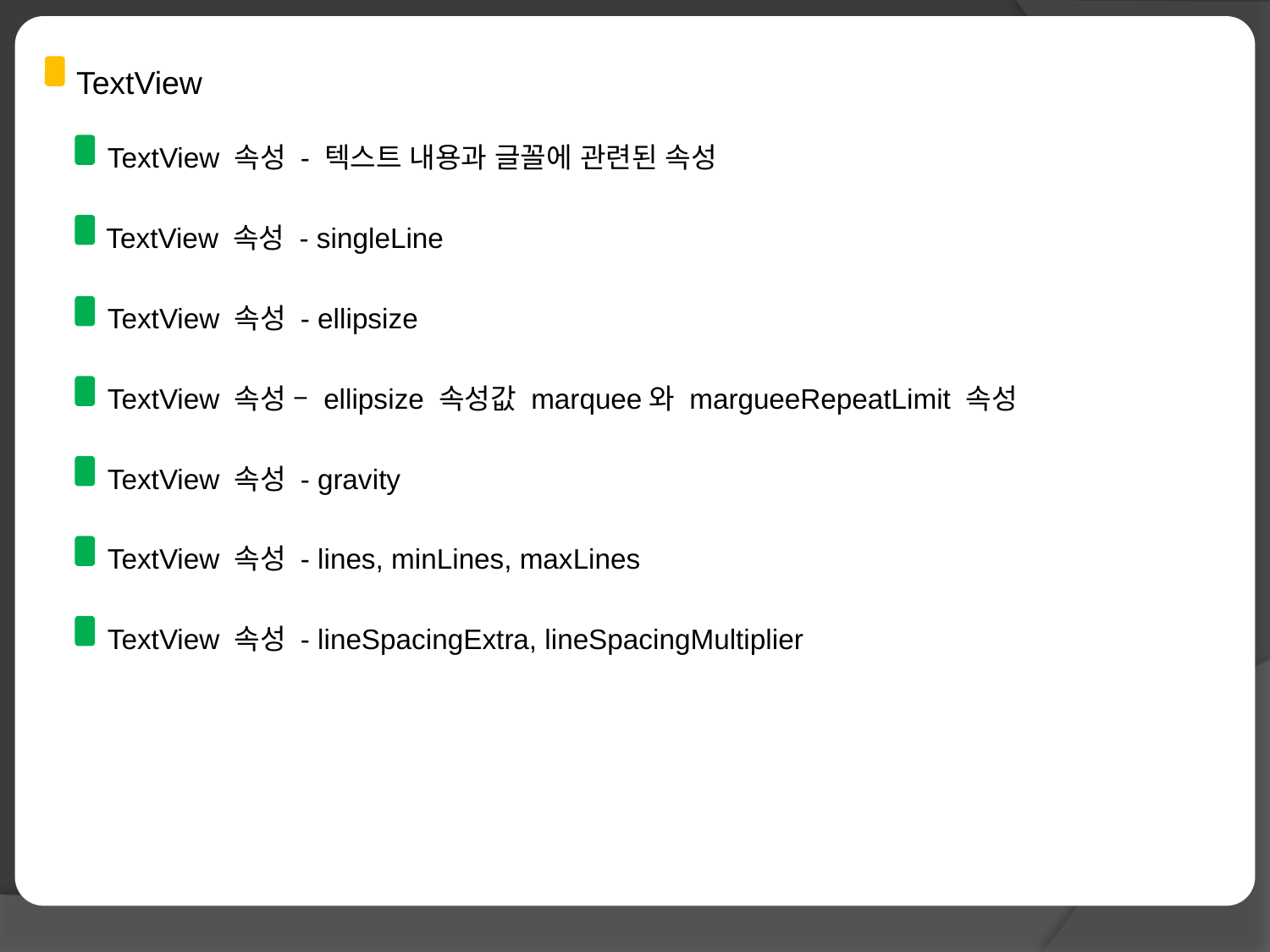

TextView
TextView 속성 - 텍스트 내용과 글꼴에 관련된 속성

TextView 속성 - singleLine

TextView 속성 - ellipsize

TextView 속성 – ellipsize 속성값 marquee와 margueeRepeatLimit 속성

TextView 속성 - gravity

TextView 속성 - lines, minLines, maxLines

TextView 속성 - lineSpacingExtra, lineSpacingMultiplier